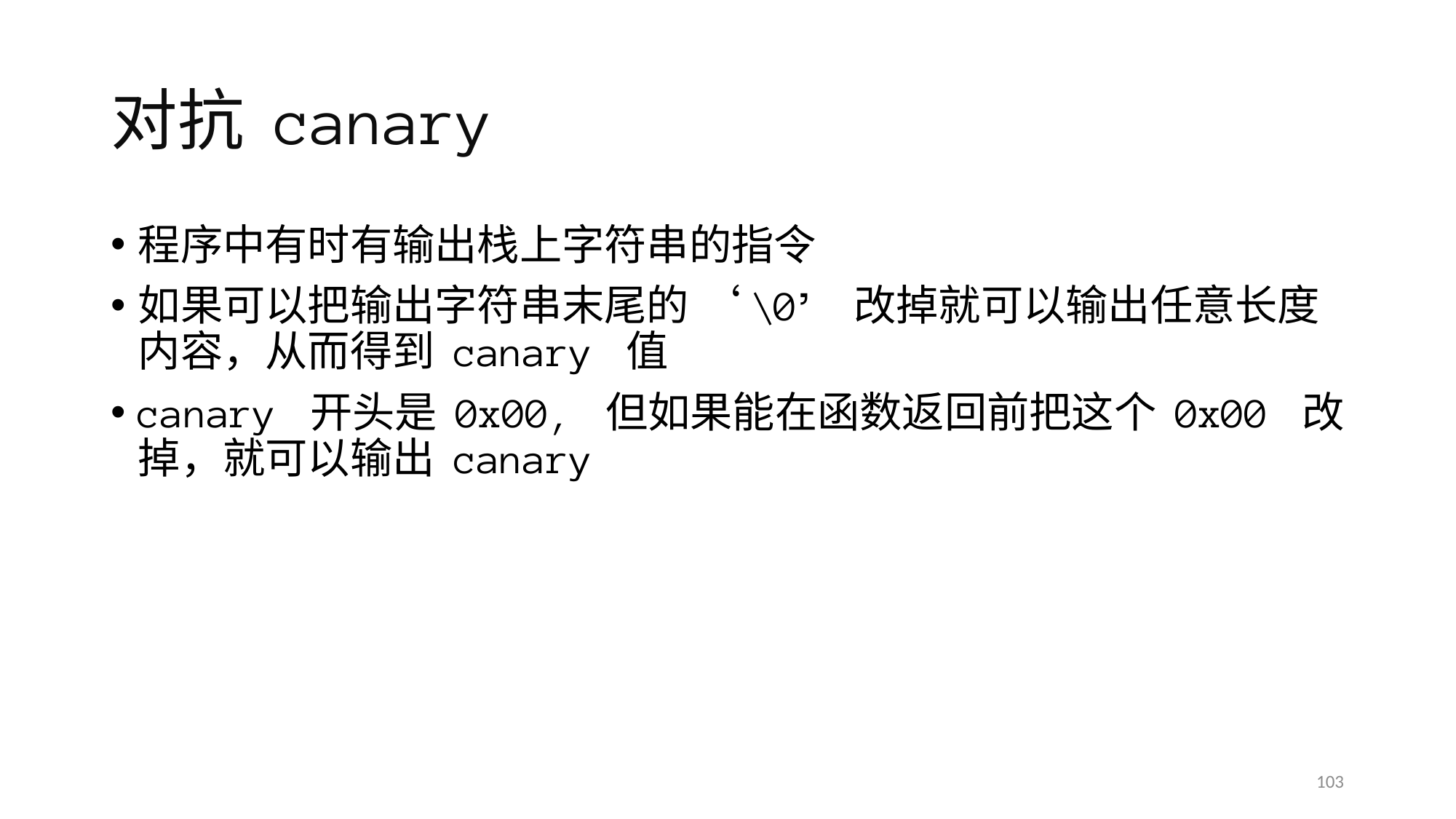

# 对抗 canary
程序中有时有输出栈上字符串的指令
如果可以把输出字符串末尾的 ‘\0’ 改掉就可以输出任意长度内容，从而得到 canary 值
canary 开头是 0x00, 但如果能在函数返回前把这个 0x00 改掉，就可以输出 canary

103